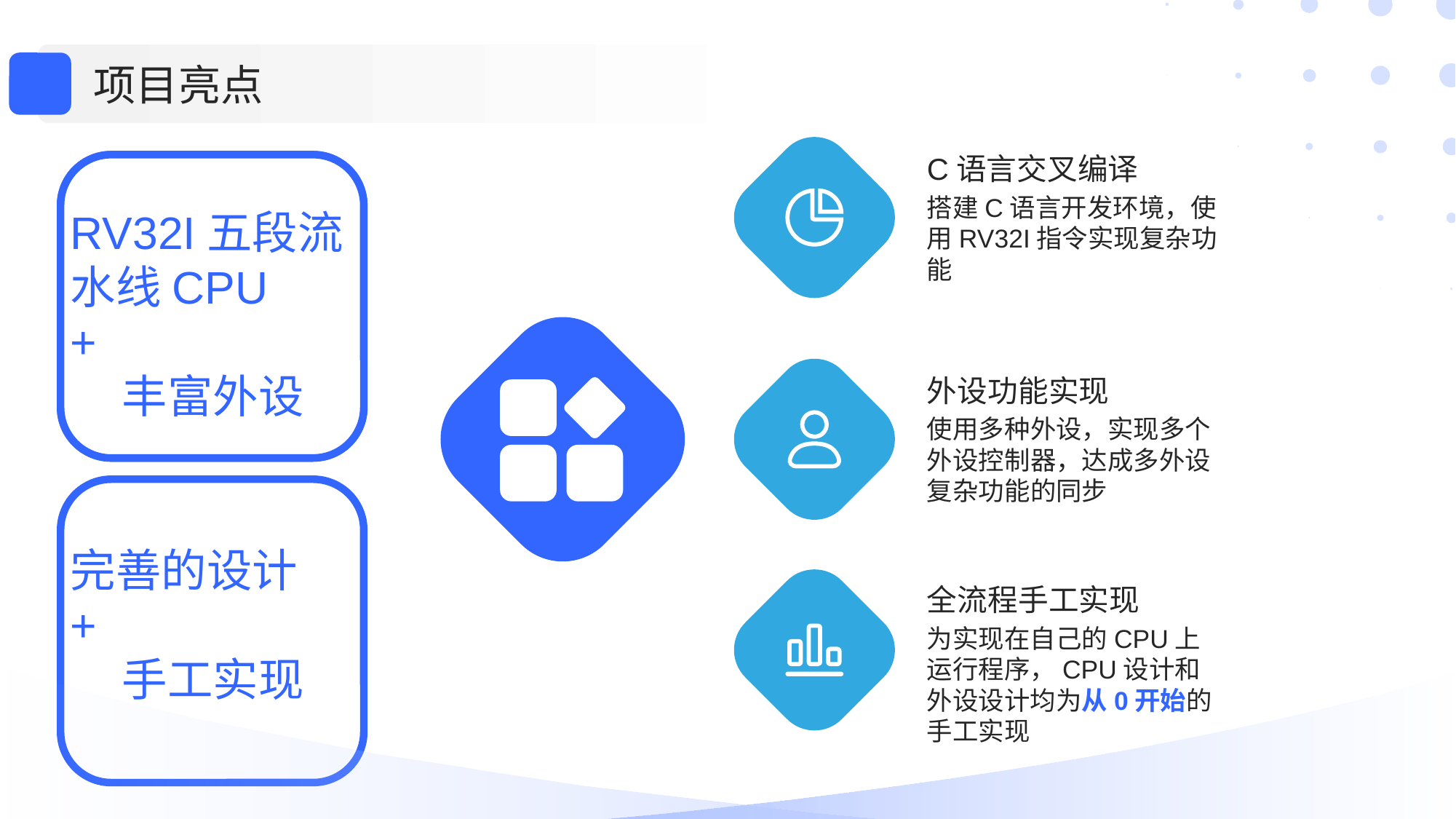

项目亮点

C语言交叉编译

搭建C语言开发环境，使用RV32I指令实现复杂功能
RV32I五段流水线CPU
+
丰富外设

外设功能实现

使用多种外设，实现多个外设控制器，达成多外设复杂功能的同步

完善的设计
+
手工实现

全流程手工实现
为实现在自己的CPU上运行程序，CPU设计和外设设计均为从0开始的手工实现